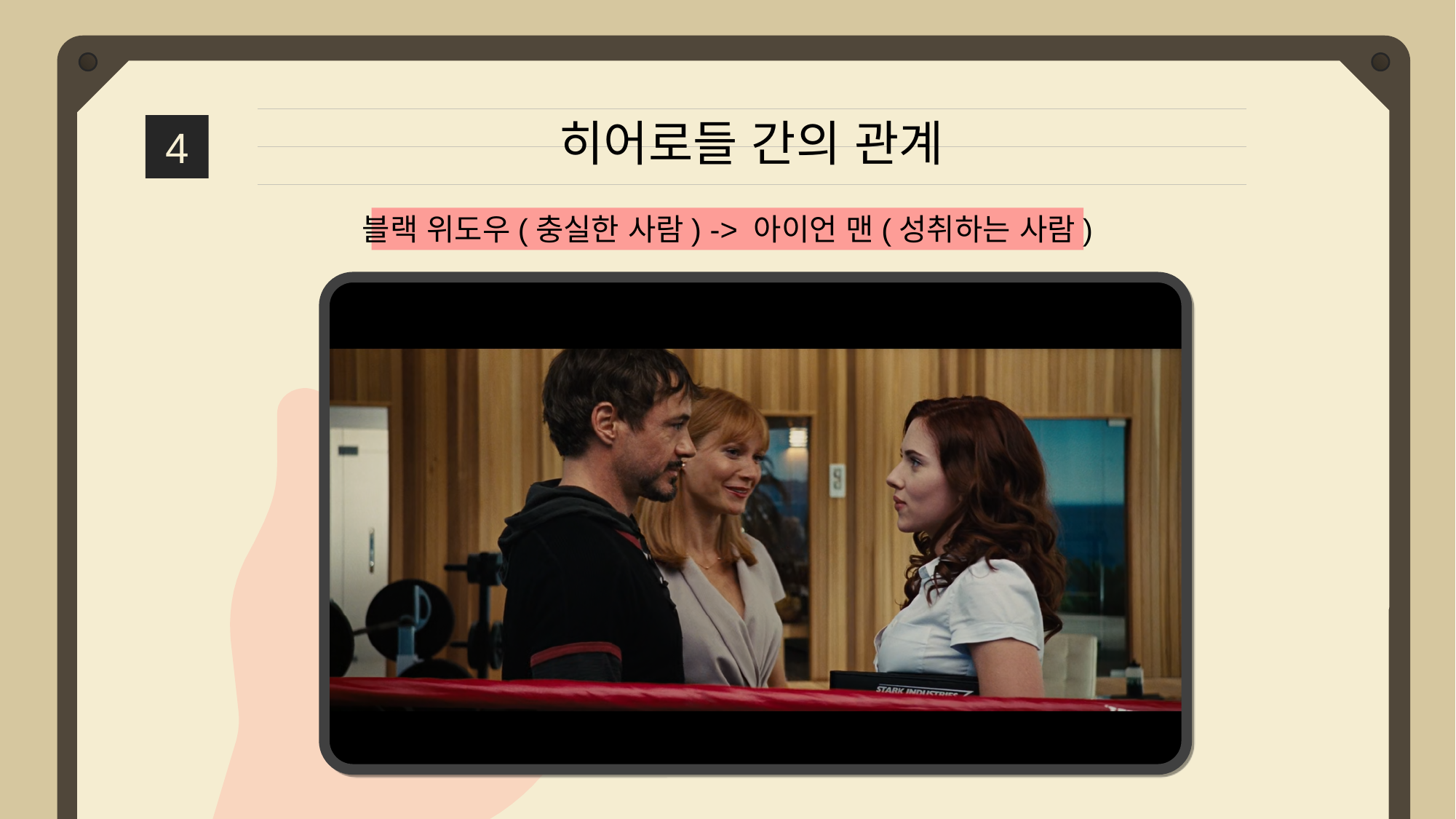

히어로들 간의 관계
4
블랙 위도우(충실한 사람) -> 아이언 맨(성취하는 사람)